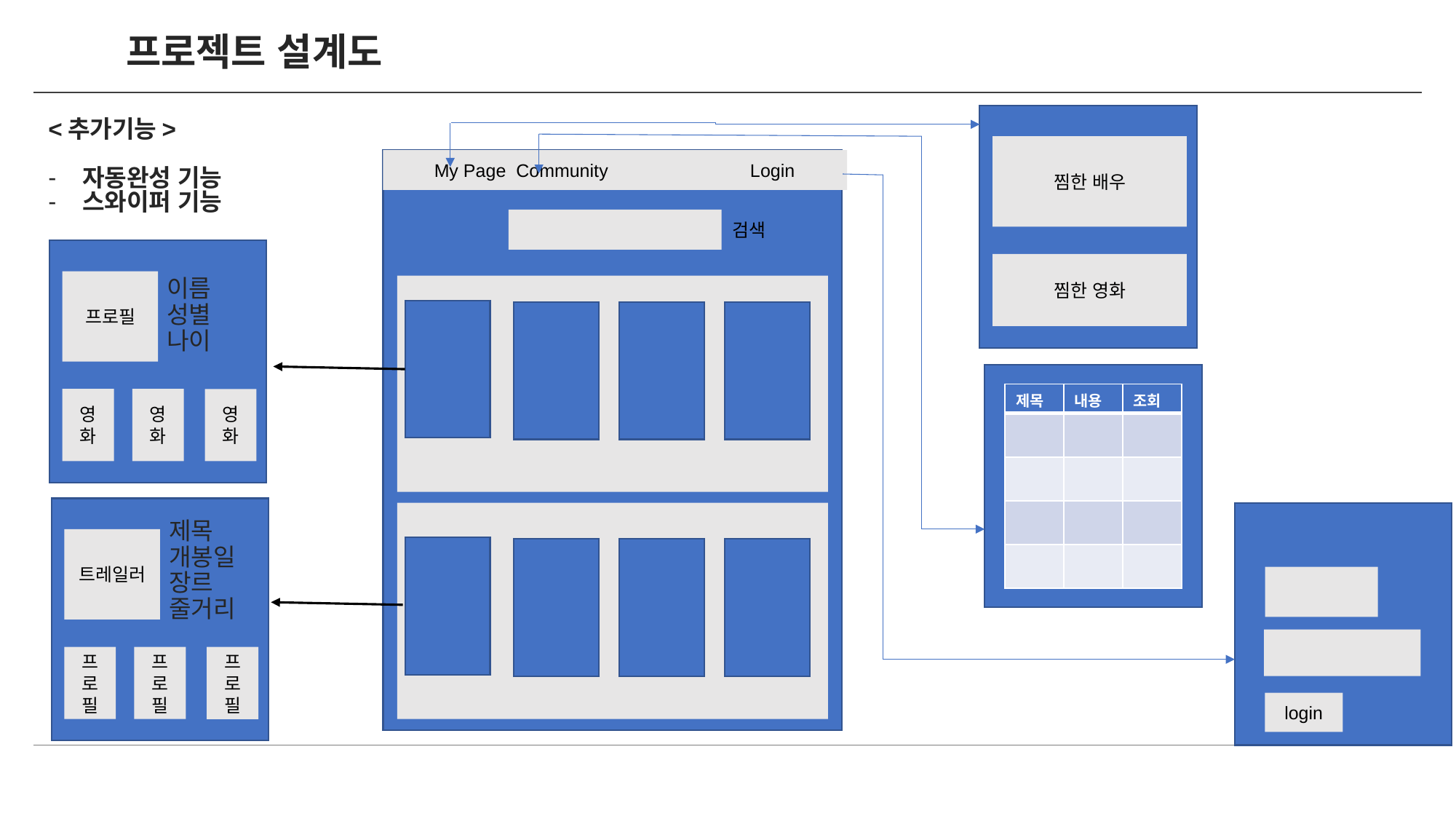

# 프로젝트 설계도
<추가기능>

자동완성 기능
스와이퍼 기능

찜한 배우

My Page  Community                            Login

검색

찜한 영화
이름
성별
나이
프로필

| 제목 | 내용 | 조회 |
| --- | --- | --- |
|  |  |  |
|  |  |  |
|  |  |  |
|  |  |  |
영화
영화
영화
제목
개봉일
장르
줄거리

트레일러

프로필
프로필
프로필
login